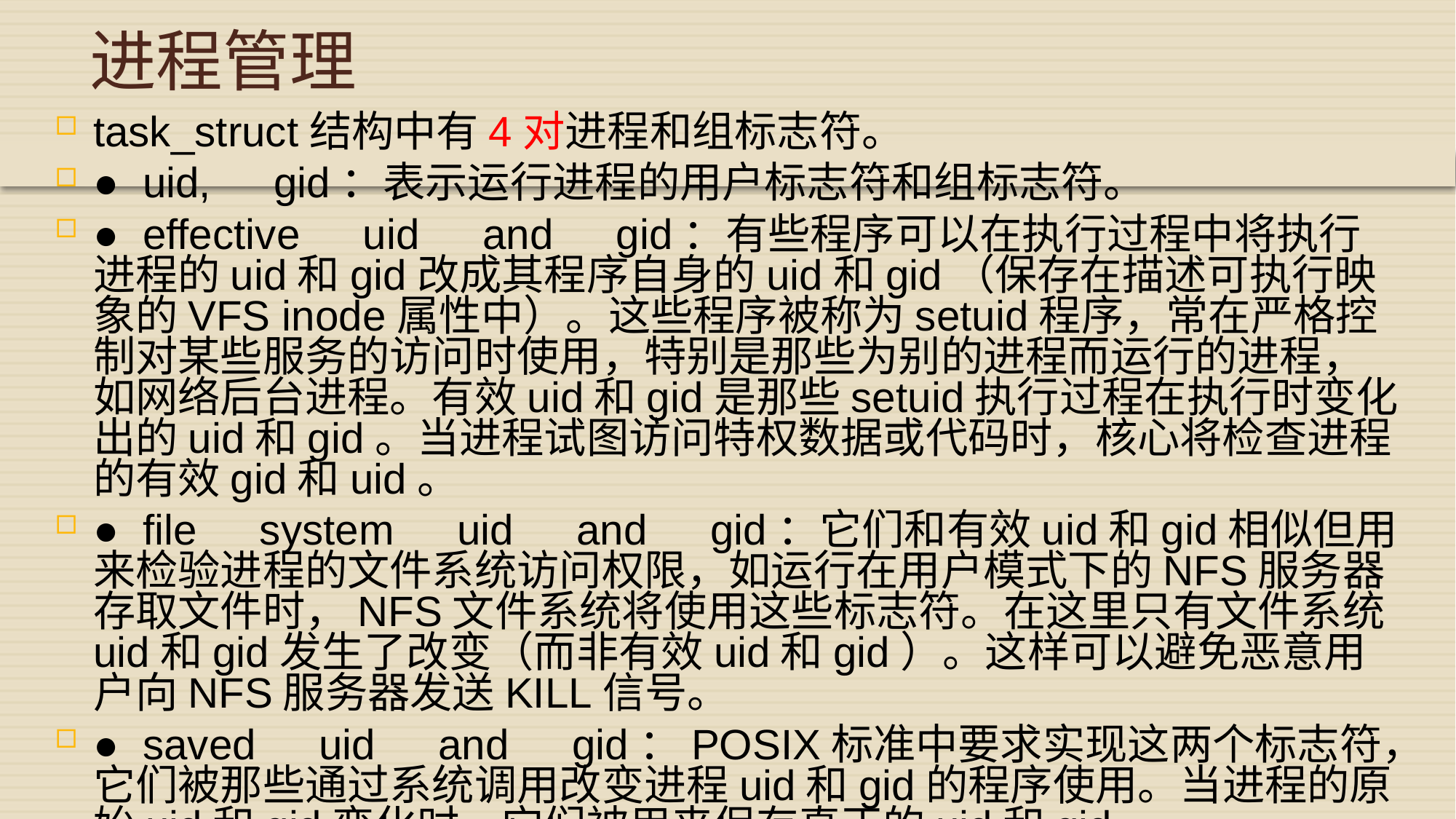

# 进程管理
task_struct结构中有4对进程和组标志符。
●  uid,　gid：表示运行进程的用户标志符和组标志符。
●  effective　uid　and　gid：有些程序可以在执行过程中将执行进程的uid和gid改成其程序自身的uid和gid（保存在描述可执行映象的VFS inode属性中）。这些程序被称为setuid程序，常在严格控制对某些服务的访问时使用，特别是那些为别的进程而运行的进程，如网络后台进程。有效uid和gid是那些setuid执行过程在执行时变化出的uid和gid。当进程试图访问特权数据或代码时，核心将检查进程的有效gid和uid。
●  file　system　uid　and　gid：它们和有效uid和gid相似但用来检验进程的文件系统访问权限，如运行在用户模式下的NFS服务器存取文件时，NFS文件系统将使用这些标志符。在这里只有文件系统uid和gid发生了改变（而非有效uid和gid）。这样可以避免恶意用户向NFS服务器发送KILL信号。
●  saved　uid　and　gid：POSIX标准中要求实现这两个标志符，它们被那些通过系统调用改变进程uid和gid的程序使用。当进程的原始uid和gid变化时，它们被用来保存真正的uid和gid。